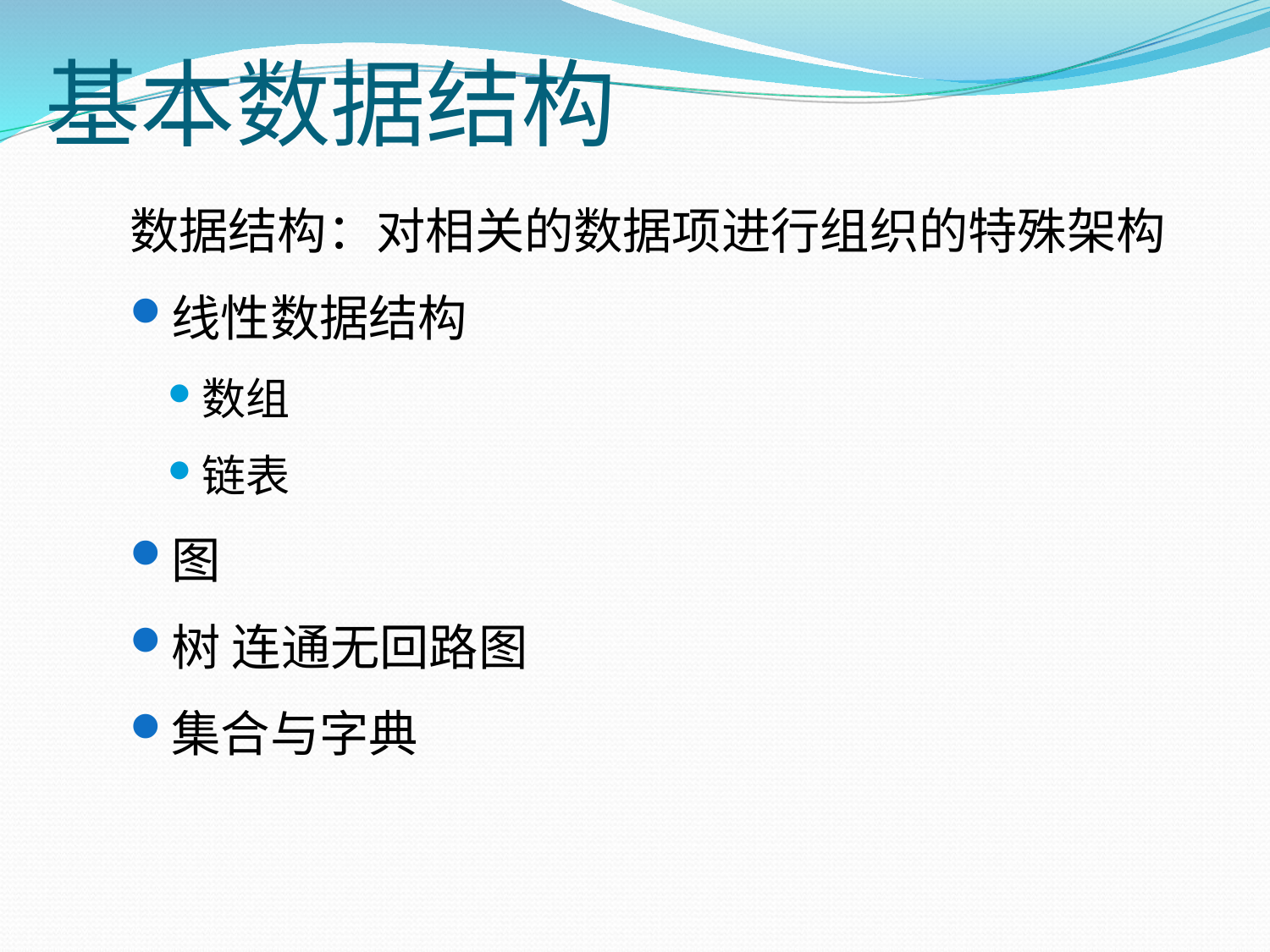

# 基本数据结构
数据结构：对相关的数据项进行组织的特殊架构
线性数据结构
数组
链表
图
树 连通无回路图
集合与字典